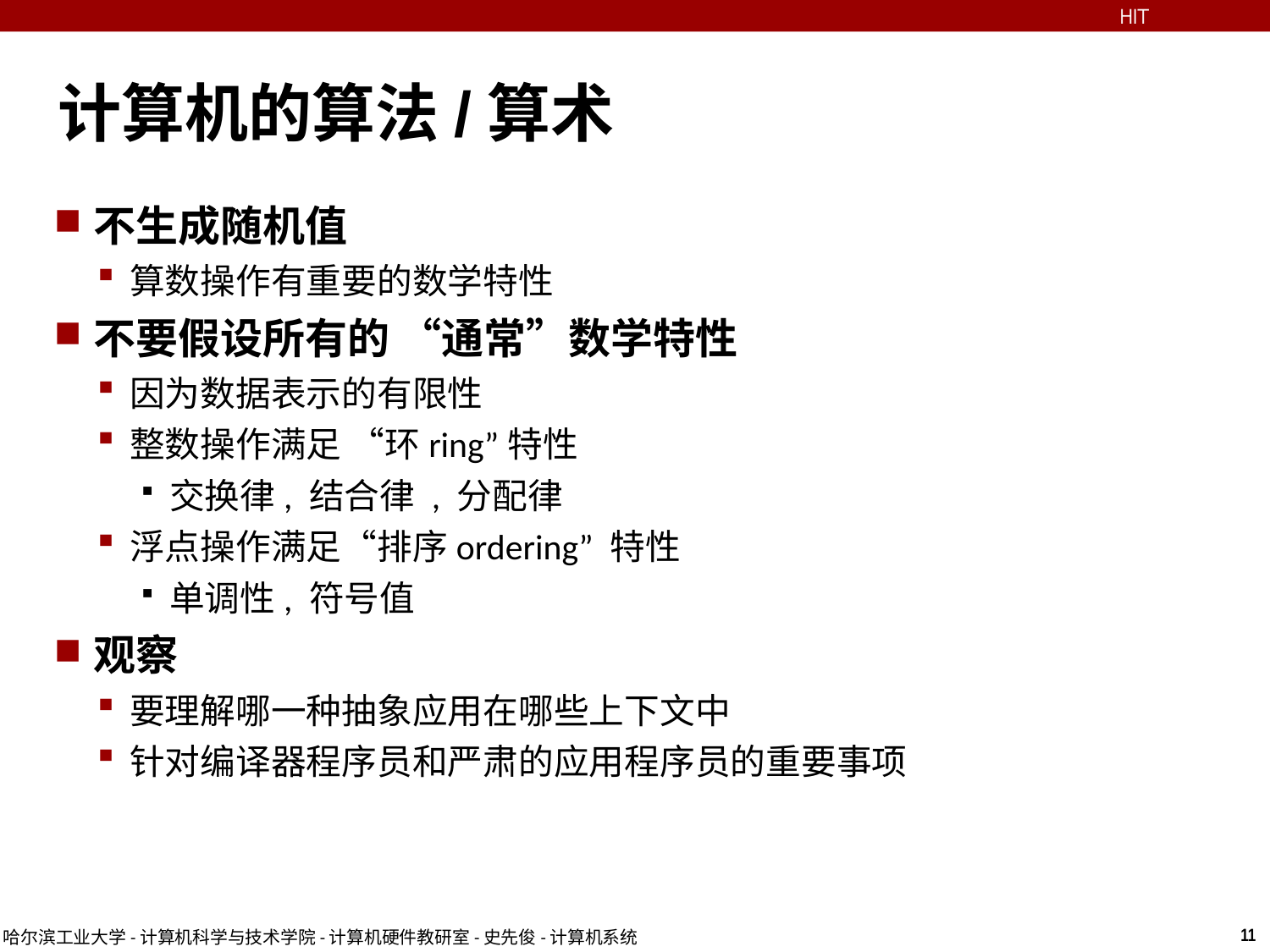

HIT
# 计算机的算法/算术
不生成随机值
算数操作有重要的数学特性
不要假设所有的 “通常”数学特性
因为数据表示的有限性
整数操作满足 “环ring”特性
交换律, 结合律 , 分配律
浮点操作满足“排序ordering” 特性
单调性, 符号值
观察
要理解哪一种抽象应用在哪些上下文中
针对编译器程序员和严肃的应用程序员的重要事项